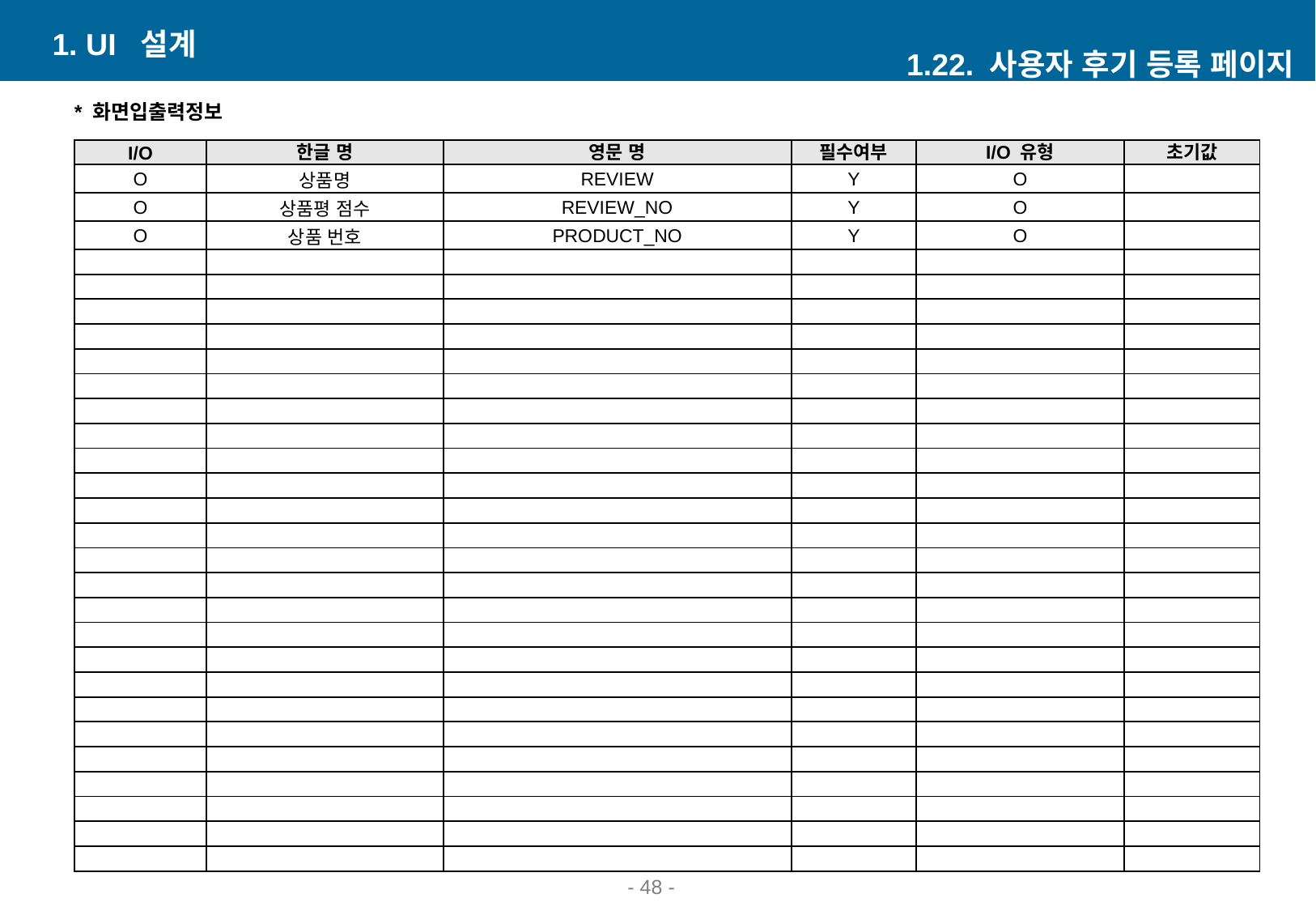

1. UI  설계
1.22. 사용자 후기 등록 페이지
* 화면입출력정보
| I/O | 한글 명 | 영문 명 | 필수여부 | I/O 유형 | 초기값 |
| --- | --- | --- | --- | --- | --- |
| O | 상품명 | REVIEW | Y | O |  |
| O | 상품평 점수 | REVIEW\_NO | Y | O |  |
| O | 상품 번호 | PRODUCT\_NO | Y | O |  |
|  |  |  |  |  |  |
|  |  |  |  |  |  |
|  |  |  |  |  |  |
|  |  |  |  |  |  |
|  |  |  |  |  |  |
|  |  |  |  |  |  |
|  |  |  |  |  |  |
|  |  |  |  |  |  |
|  |  |  |  |  |  |
|  |  |  |  |  |  |
|  |  |  |  |  |  |
|  |  |  |  |  |  |
|  |  |  |  |  |  |
|  |  |  |  |  |  |
|  |  |  |  |  |  |
|  |  |  |  |  |  |
|  |  |  |  |  |  |
|  |  |  |  |  |  |
|  |  |  |  |  |  |
|  |  |  |  |  |  |
|  |  |  |  |  |  |
|  |  |  |  |  |  |
|  |  |  |  |  |  |
|  |  |  |  |  |  |
|  |  |  |  |  |  |
- 48 -